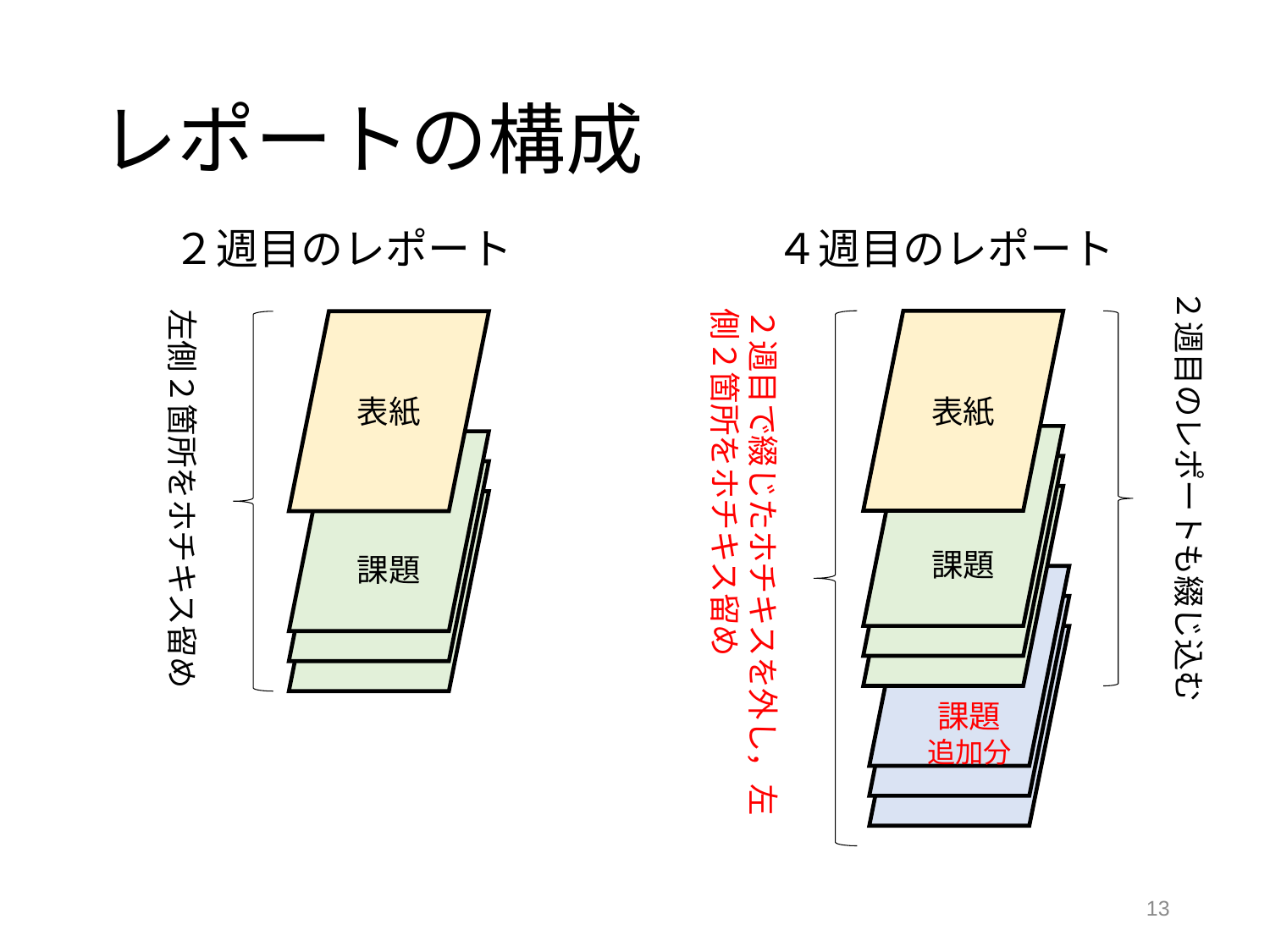

# レポートの構成
２週目のレポート
４週目のレポート
２週目のレポートも綴じ込む
２週目で綴じたホチキスを外し，左側２箇所をホチキス留め
左側２箇所をホチキス留め

表紙

表紙

課題

課題

課題
追加分

13